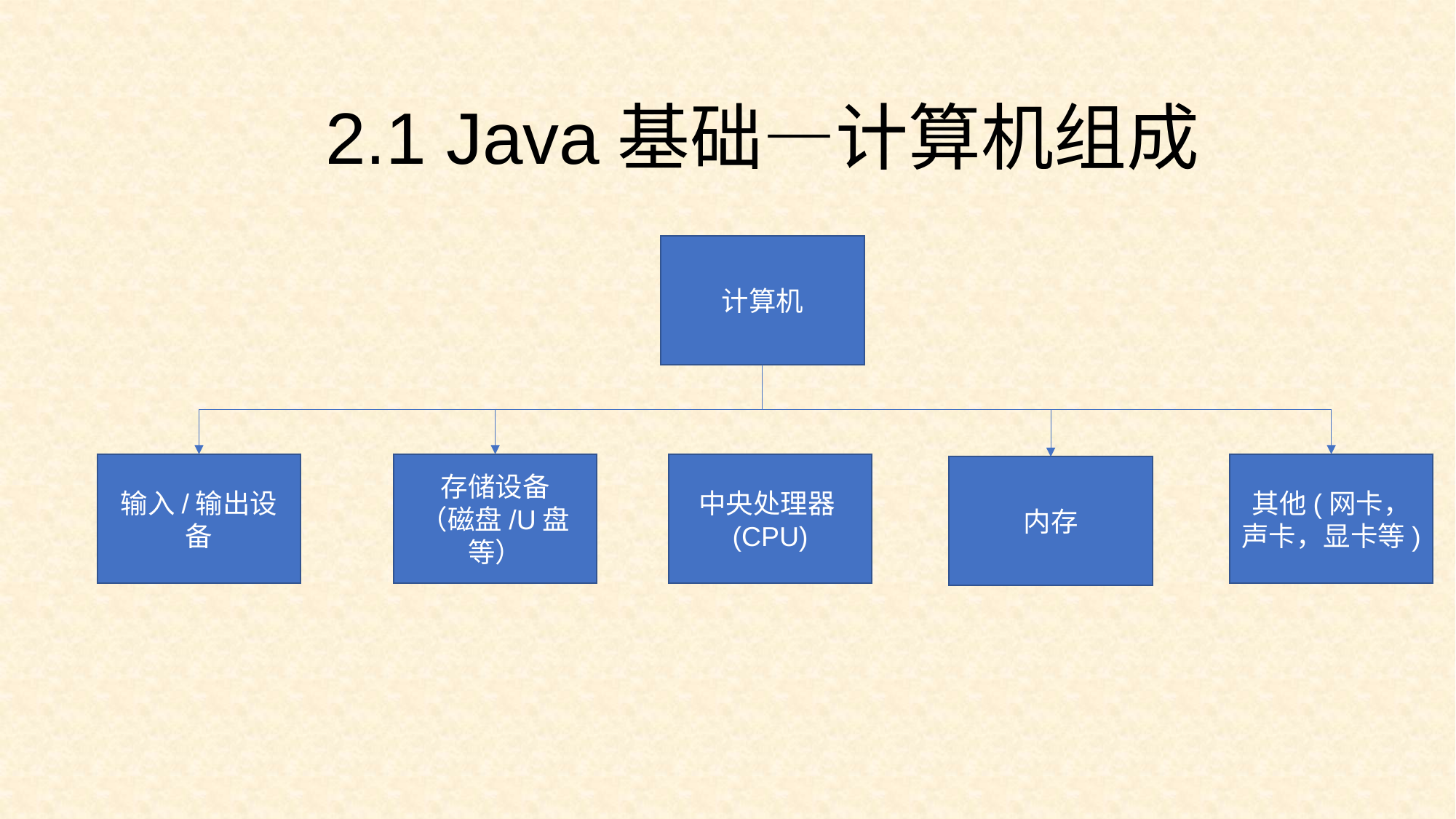

2.1 Java基础—计算机组成
计算机
其他(网卡，声卡，显卡等)
输入/输出设备
存储设备
（磁盘/U盘等）
中央处理器(CPU)
内存